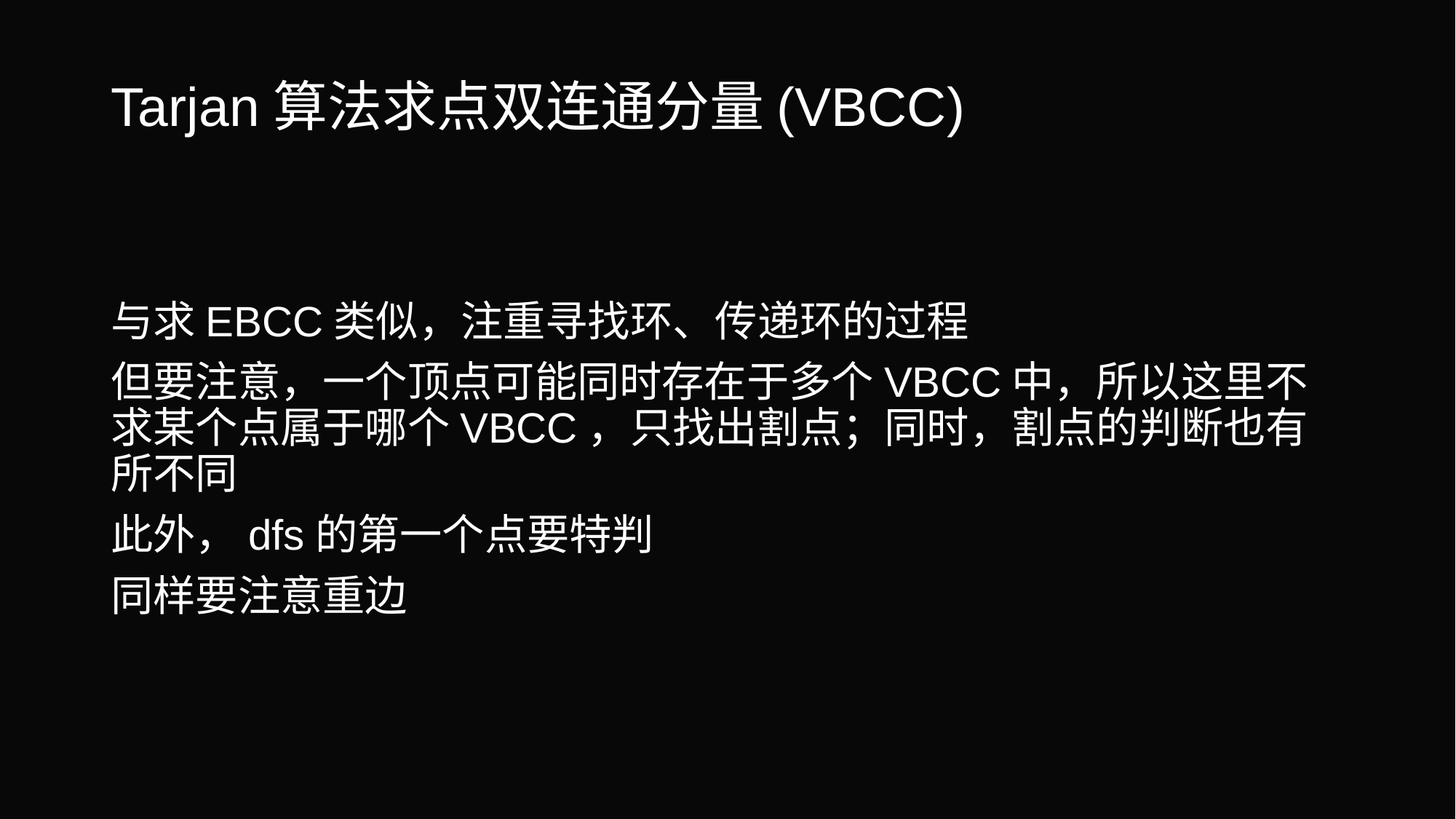

# Tarjan算法求点双连通分量(VBCC)
与求EBCC类似，注重寻找环、传递环的过程
但要注意，一个顶点可能同时存在于多个VBCC中，所以这里不求某个点属于哪个VBCC，只找出割点；同时，割点的判断也有所不同
此外，dfs的第一个点要特判
同样要注意重边